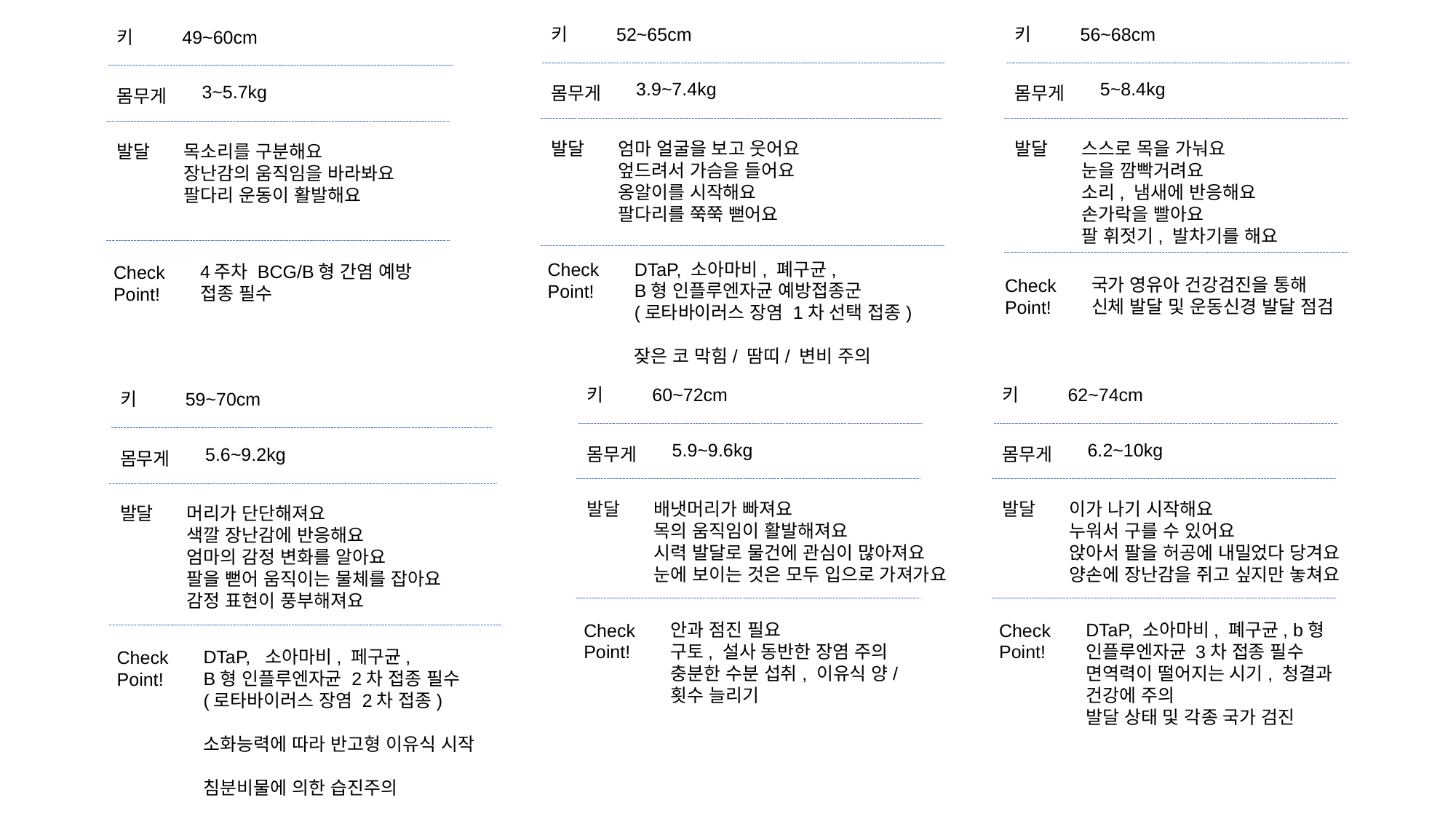

52~65cm
56~68cm
키
5~8.4kg
몸무게
발달
스스로 목을 가눠요
눈을 깜빡거려요
소리, 냄새에 반응해요
손가락을 빨아요
팔 휘젓기, 발차기를 해요
국가 영유아 건강검진을 통해
신체 발달 및 운동신경 발달 점검
Check
Point!
키
49~60cm
키
3.9~7.4kg
3~5.7kg
몸무게
몸무게
발달
엄마 얼굴을 보고 웃어요
엎드려서 가슴을 들어요
옹알이를 시작해요
팔다리를 쭉쭉 뻗어요
발달
목소리를 구분해요
장난감의 움직임을 바라봐요
팔다리 운동이 활발해요
DTaP, 소아마비, 폐구균,
B형 인플루엔자균 예방접종군
(로타바이러스 장염 1차 선택 접종)

잦은 코 막힘/ 땀띠/ 변비 주의
Check
Point!
4주차 BCG/B형 간염 예방
접종 필수
Check
Point!
60~72cm
62~74cm
키
키
5.9~9.6kg
6.2~10kg
몸무게
몸무게
발달
배냇머리가 빠져요
목의 움직임이 활발해져요
시력 발달로 물건에 관심이 많아져요
눈에 보이는 것은 모두 입으로 가져가요
발달
이가 나기 시작해요
누워서 구를 수 있어요
앉아서 팔을 허공에 내밀었다 당겨요
양손에 장난감을 쥐고 싶지만 놓쳐요
안과 점진 필요
구토, 설사 동반한 장염 주의
충분한 수분 섭취, 이유식 양/횟수 늘리기
DTaP, 소아마비, 폐구균, b형 인플루엔자균 3차 접종 필수
면역력이 떨어지는 시기, 청결과 건강에 주의
발달 상태 및 각종 국가 검진
Check
Point!
Check
Point!
59~70cm
키
5.6~9.2kg
몸무게
발달
머리가 단단해져요
색깔 장난감에 반응해요
엄마의 감정 변화를 알아요
팔을 뻗어 움직이는 물체를 잡아요
감정 표현이 풍부해져요
DTaP,  소아마비, 페구균,
B형 인플루엔자균 2차 접종 필수
(로타바이러스 장염 2차 접종)

소화능력에 따라 반고형 이유식 시작

침분비물에 의한 습진주의
Check
Point!